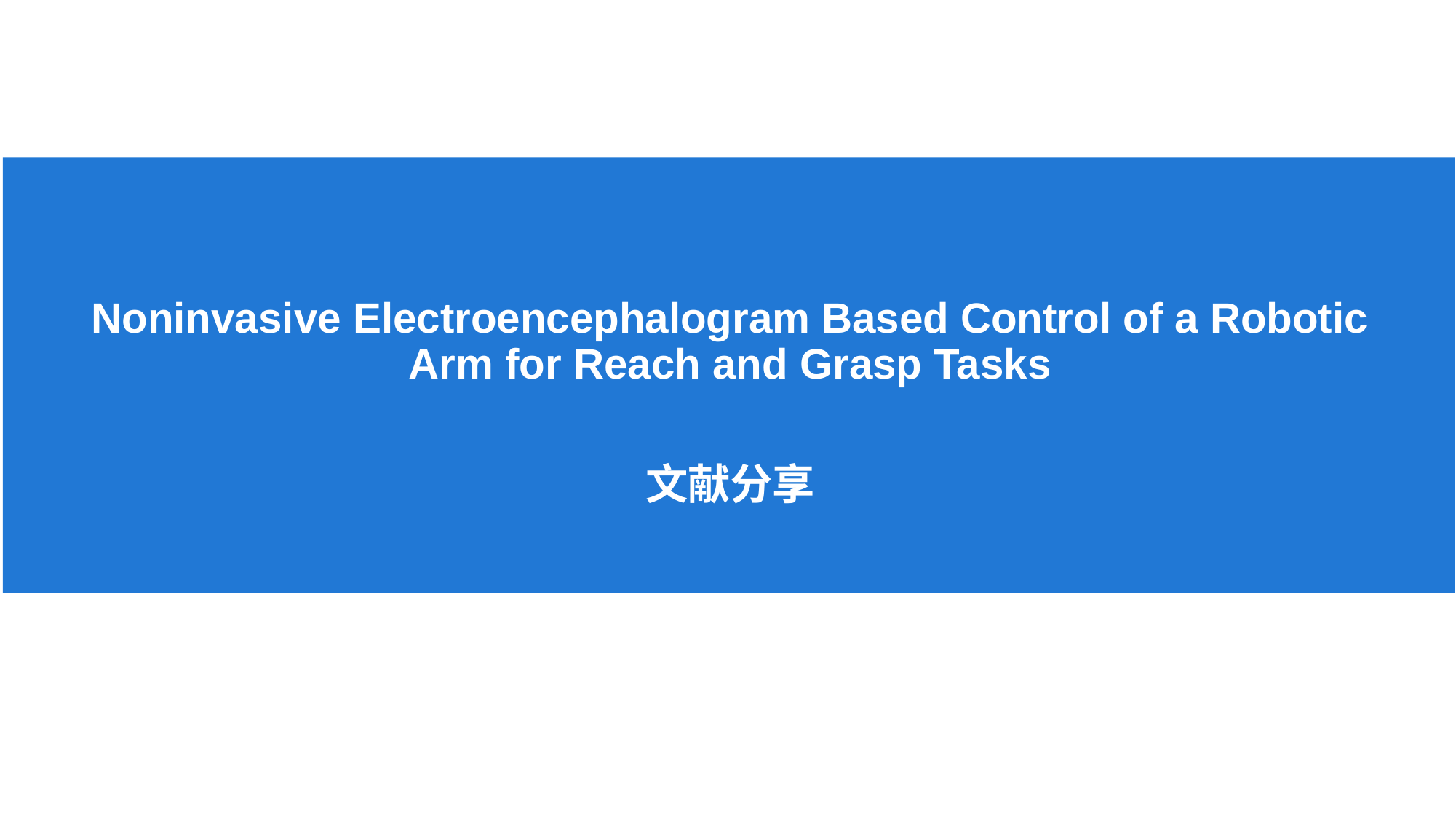

# Noninvasive Electroencephalogram Based Control of a Robotic Arm for Reach and Grasp Tasks
文献分享